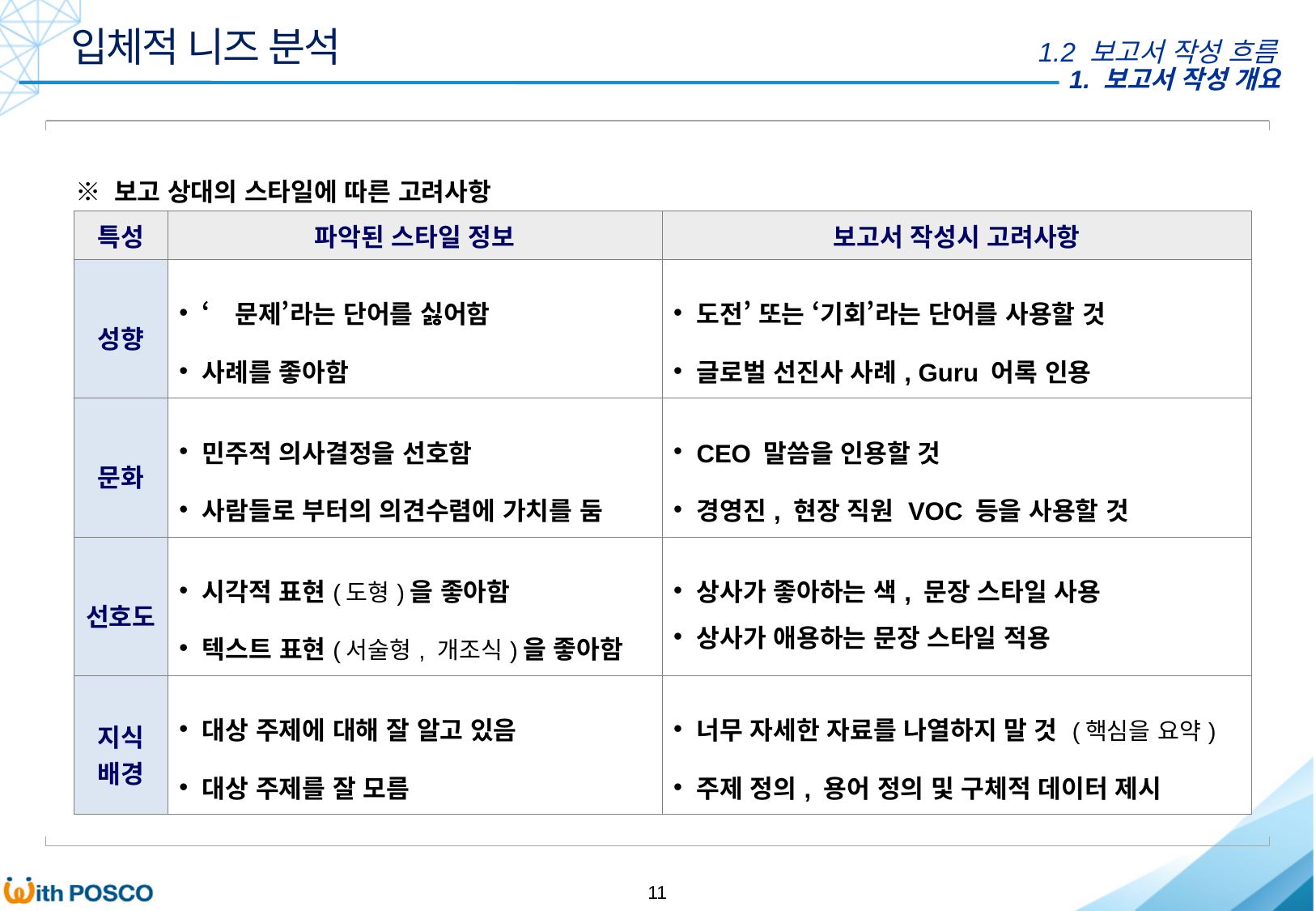

입체적 니즈 분석
1.2 보고서 작성 흐름
※ 보고 상대의 스타일에 따른 고려사항
| 특성 | 파악된 스타일 정보 | 보고서 작성시 고려사항 |
| --- | --- | --- |
| 성향 | ‘문제’라는 단어를 싫어함 사례를 좋아함 | 도전’ 또는 ‘기회’라는 단어를 사용할 것 글로벌 선진사 사례, Guru 어록 인용 |
| 문화 | 민주적 의사결정을 선호함 사람들로 부터의 의견수렴에 가치를 둠 | CEO 말씀을 인용할 것 경영진, 현장 직원 VOC 등을 사용할 것 |
| 선호도 | 시각적 표현(도형)을 좋아함 텍스트 표현(서술형, 개조식)을 좋아함 | 상사가 좋아하는 색, 문장 스타일 사용 상사가 애용하는 문장 스타일 적용 |
| 지식 배경 | 대상 주제에 대해 잘 알고 있음 대상 주제를 잘 모름 | 너무 자세한 자료를 나열하지 말 것 (핵심을 요약) 주제 정의, 용어 정의 및 구체적 데이터 제시 |